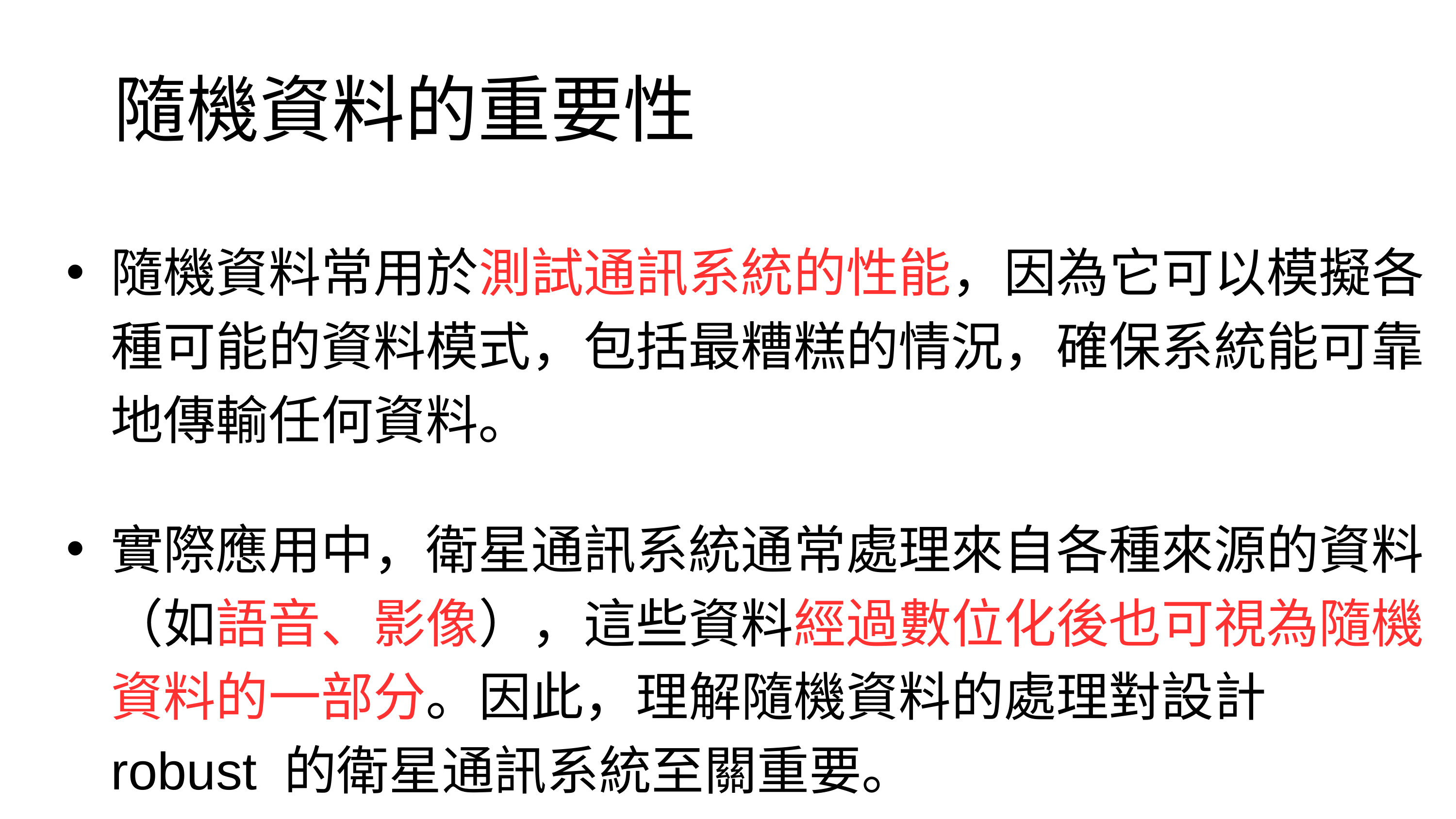

隨機資料的重要性
隨機資料常用於測試通訊系統的性能，因為它可以模擬各種可能的資料模式，包括最糟糕的情況，確保系統能可靠地傳輸任何資料。
實際應用中，衛星通訊系統通常處理來自各種來源的資料（如語音、影像），這些資料經過數位化後也可視為隨機資料的一部分。因此，理解隨機資料的處理對設計 robust 的衛星通訊系統至關重要。